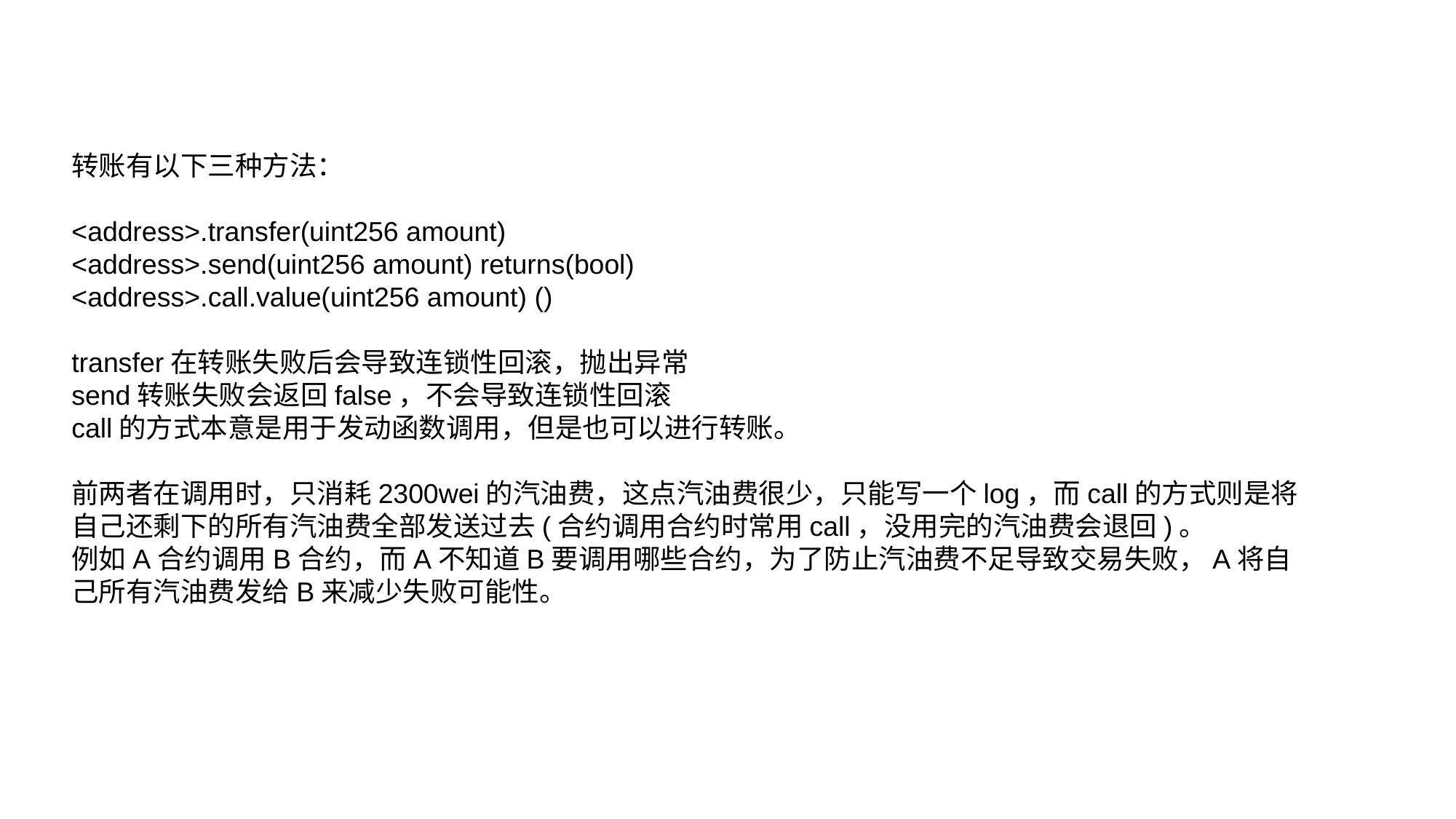

转账有以下三种方法：

<address>.transfer(uint256 amount)
<address>.send(uint256 amount) returns(bool)
<address>.call.value(uint256 amount) ()

transfer在转账失败后会导致连锁性回滚，抛出异常
send转账失败会返回false，不会导致连锁性回滚
call的方式本意是用于发动函数调用，但是也可以进行转账。

前两者在调用时，只消耗2300wei的汽油费，这点汽油费很少，只能写一个log，而call的方式则是将自己还剩下的所有汽油费全部发送过去(合约调用合约时常用call，没用完的汽油费会退回)。
例如A合约调用B合约，而A不知道B要调用哪些合约，为了防止汽油费不足导致交易失败，A将自己所有汽油费发给B来减少失败可能性。